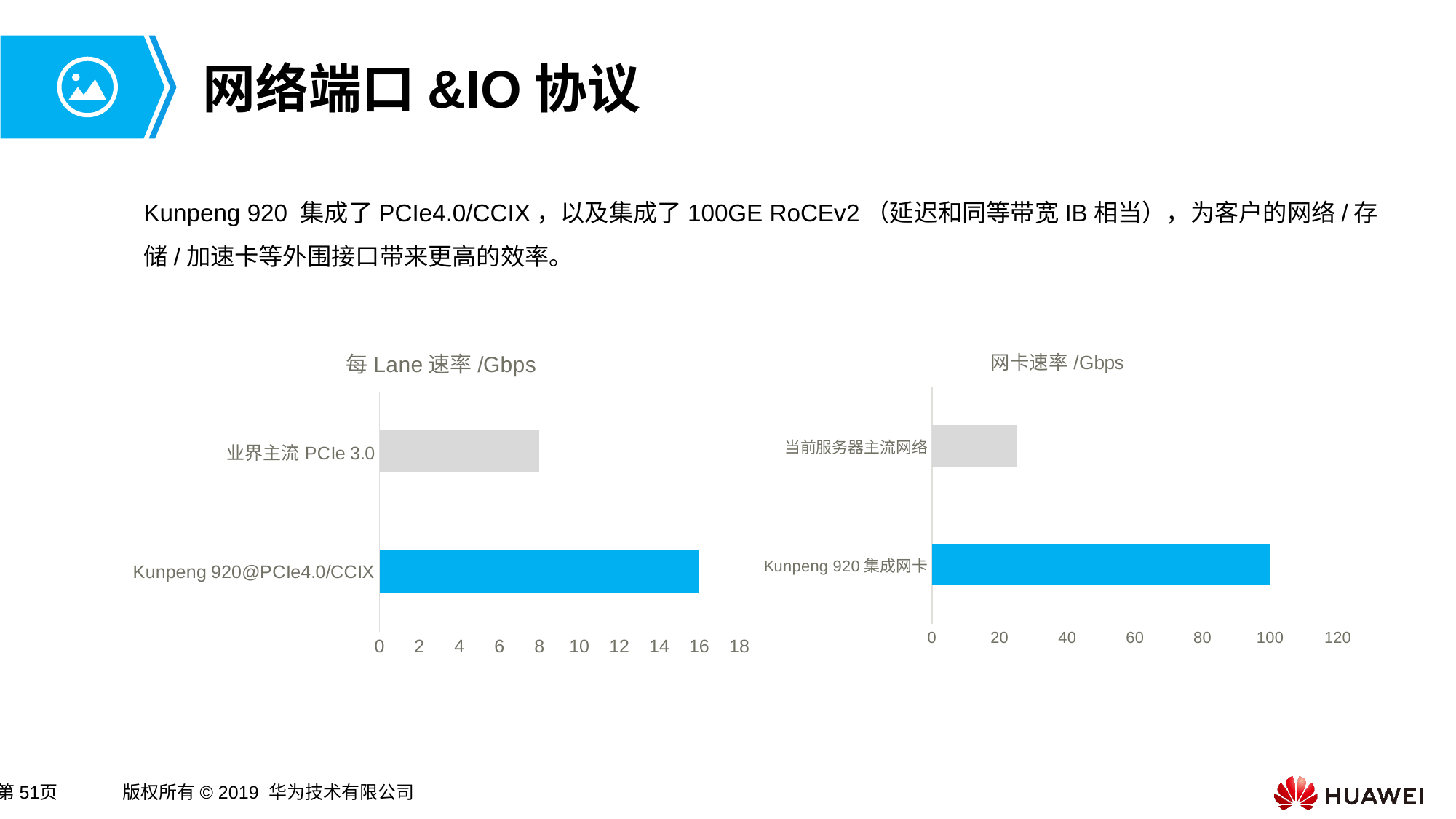

# 网络端口&IO协议
Kunpeng 920 集成了PCIe4.0/CCIX，以及集成了100GE RoCEv2（延迟和同等带宽IB相当），为客户的网络/存储/加速卡等外围接口带来更高的效率。

### Chart: 每Lane速率/Gbps

| Category | 速率 |
|---|---|
| Kunpeng 920@PCIe4.0/CCIX | 16.0 |
| 业界主流PCIe 3.0 | 8.0 |

### Chart: 网卡速率/Gbps

| Category | 速率（Gbps） |
|---|---|
| Kunpeng 920集成网卡 | 100.0 |
| 当前服务器主流网络 | 25.0 |